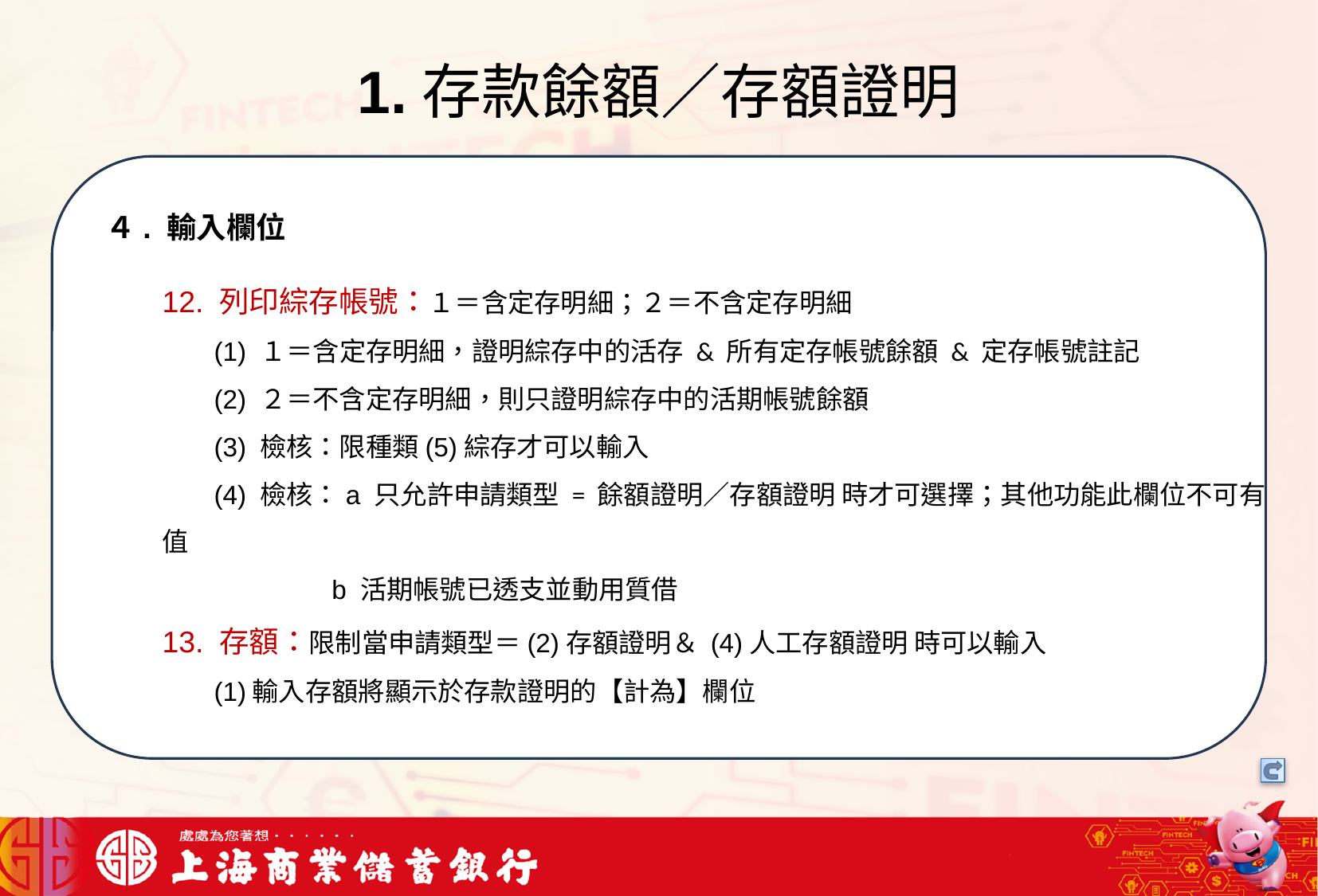

# 1.存款餘額／存額證明
我們可以將信用卡相關資料存在一個檔案中，將這些檔案中的文字進行詞向量的轉換，把文字轉成數字向量存在向量資料庫中，透過檢索器在向量資料庫搜尋與用戶問題最接近的資訊，透過生成器，生成最合適的答案回覆用戶
４. 輸入欄位
12. 列印綜存帳號：１＝含定存明細；２＝不含定存明細
       (1) １＝含定存明細，證明綜存中的活存 & 所有定存帳號餘額 & 定存帳號註記
       (2) ２＝不含定存明細，則只證明綜存中的活期帳號餘額
       (3) 檢核：限種類(5)綜存才可以輸入
       (4) 檢核：a 只允許申請類型 = 餘額證明／存額證明 時才可選擇；其他功能此欄位不可有值
                       b 活期帳號已透支並動用質借
13. 存額：限制當申請類型＝(2)存額證明＆ (4)人工存額證明 時可以輸入
       (1)輸入存額將顯示於存款證明的【計為】欄位